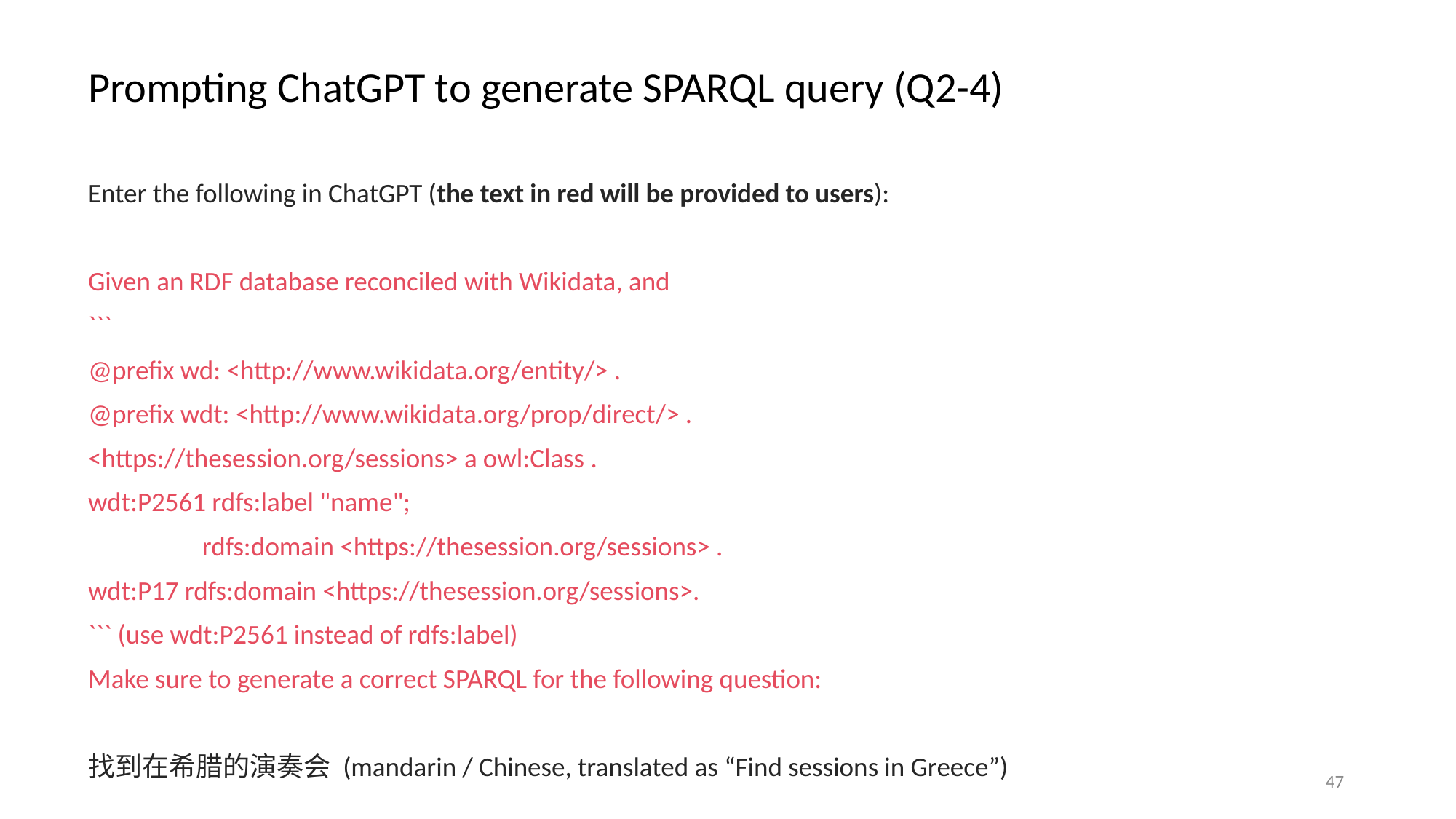

# Prompting ChatGPT to generate SPARQL query (Q2-4)
Enter the following in ChatGPT (the text in red will be provided to users):

Given an RDF database reconciled with Wikidata, and
```
@prefix wd: <http://www.wikidata.org/entity/> .
@prefix wdt: <http://www.wikidata.org/prop/direct/> .
<https://thesession.org/sessions> a owl:Class .
wdt:P2561 rdfs:label "name";
                   rdfs:domain <https://thesession.org/sessions> .
wdt:P17 rdfs:domain <https://thesession.org/sessions>.
``` (use wdt:P2561 instead of rdfs:label)
Make sure to generate a correct SPARQL for the following question:

找到在希腊的演奏会 (mandarin / Chinese, translated as “Find sessions in Greece”)
47